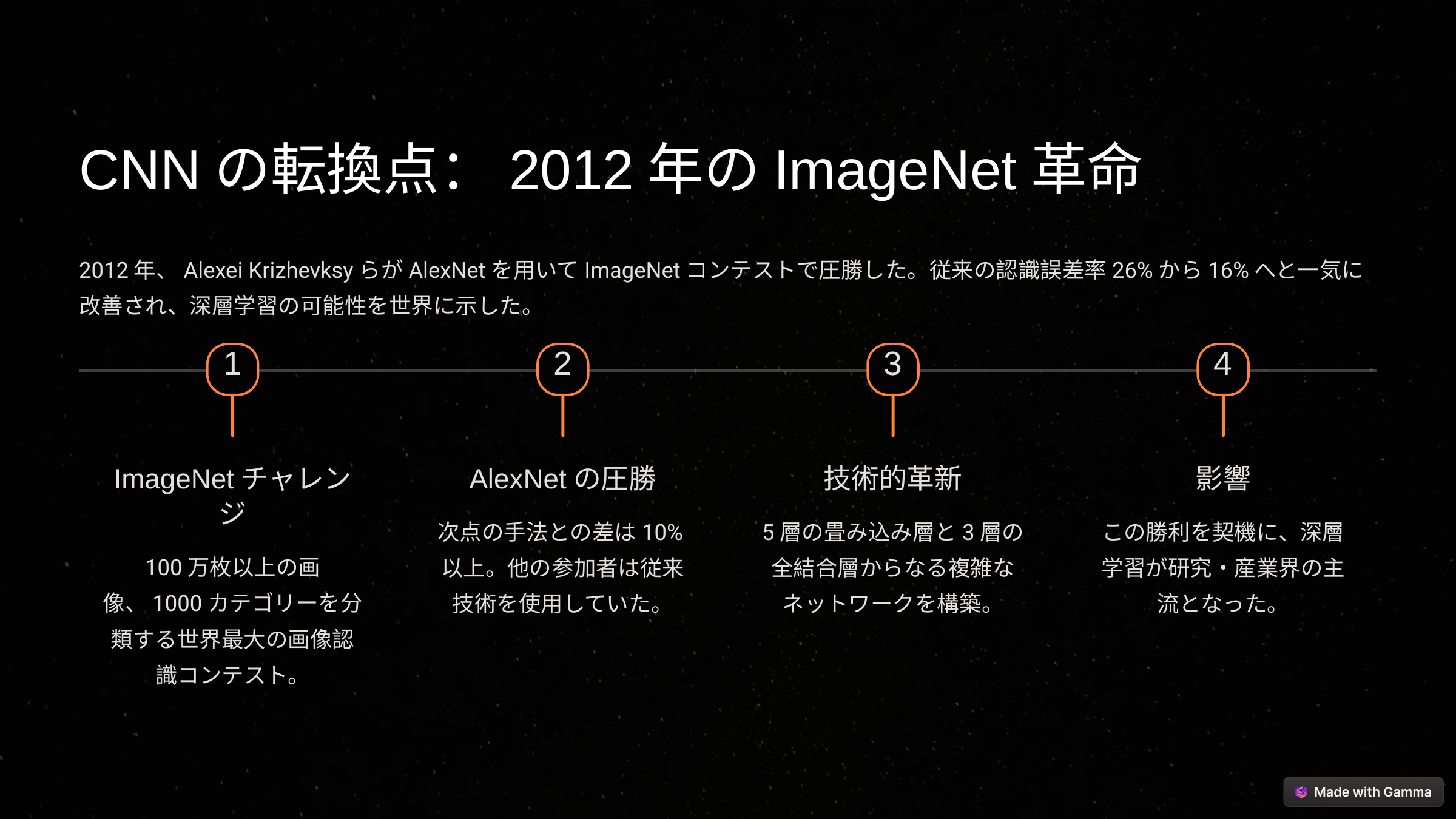

CNNの転換点：2012年のImageNet革命
2012年、Alexei KrizhevksyらがAlexNetを用いてImageNetコンテストで圧勝した。従来の認識誤差率26%から16%へと一気に改善され、深層学習の可能性を世界に示した。

1
2
3
4

ImageNetチャレンジ
AlexNetの圧勝
技術的革新
影響
次点の手法との差は10%以上。他の参加者は従来技術を使用していた。
5層の畳み込み層と3層の全結合層からなる複雑なネットワークを構築。
この勝利を契機に、深層学習が研究・産業界の主流となった。
100万枚以上の画像、1000カテゴリーを分類する世界最大の画像認識コンテスト。